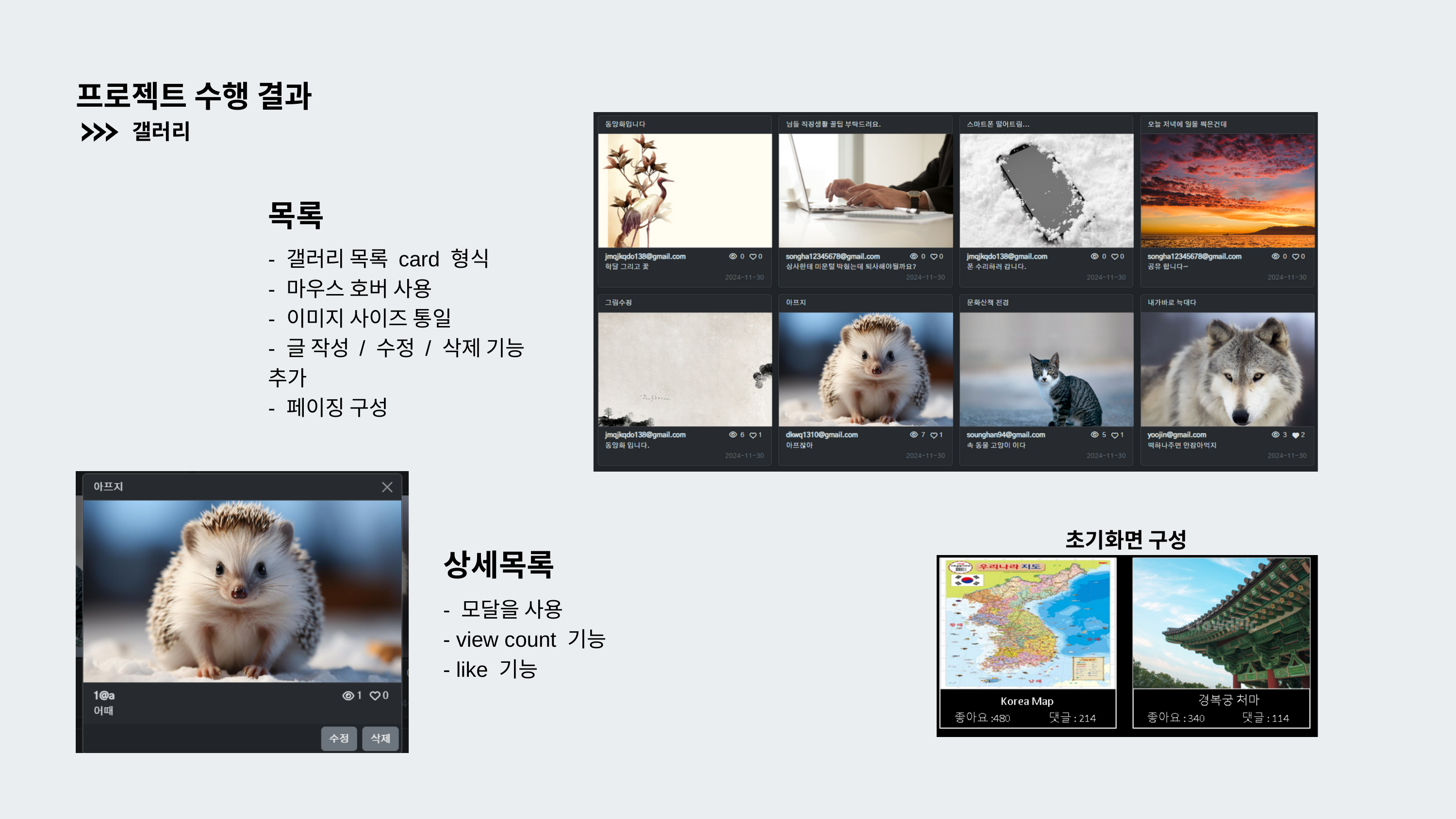

프로젝트 수행 결과

갤러리

목록
- 갤러리 목록 card 형식
- 마우스 호버 사용
- 이미지 사이즈 통일
- 글 작성 / 수정 / 삭제 기능 추가
- 페이징 구성

초기화면 구성
상세목록

- 모달을 사용
- view count 기능
- like 기능